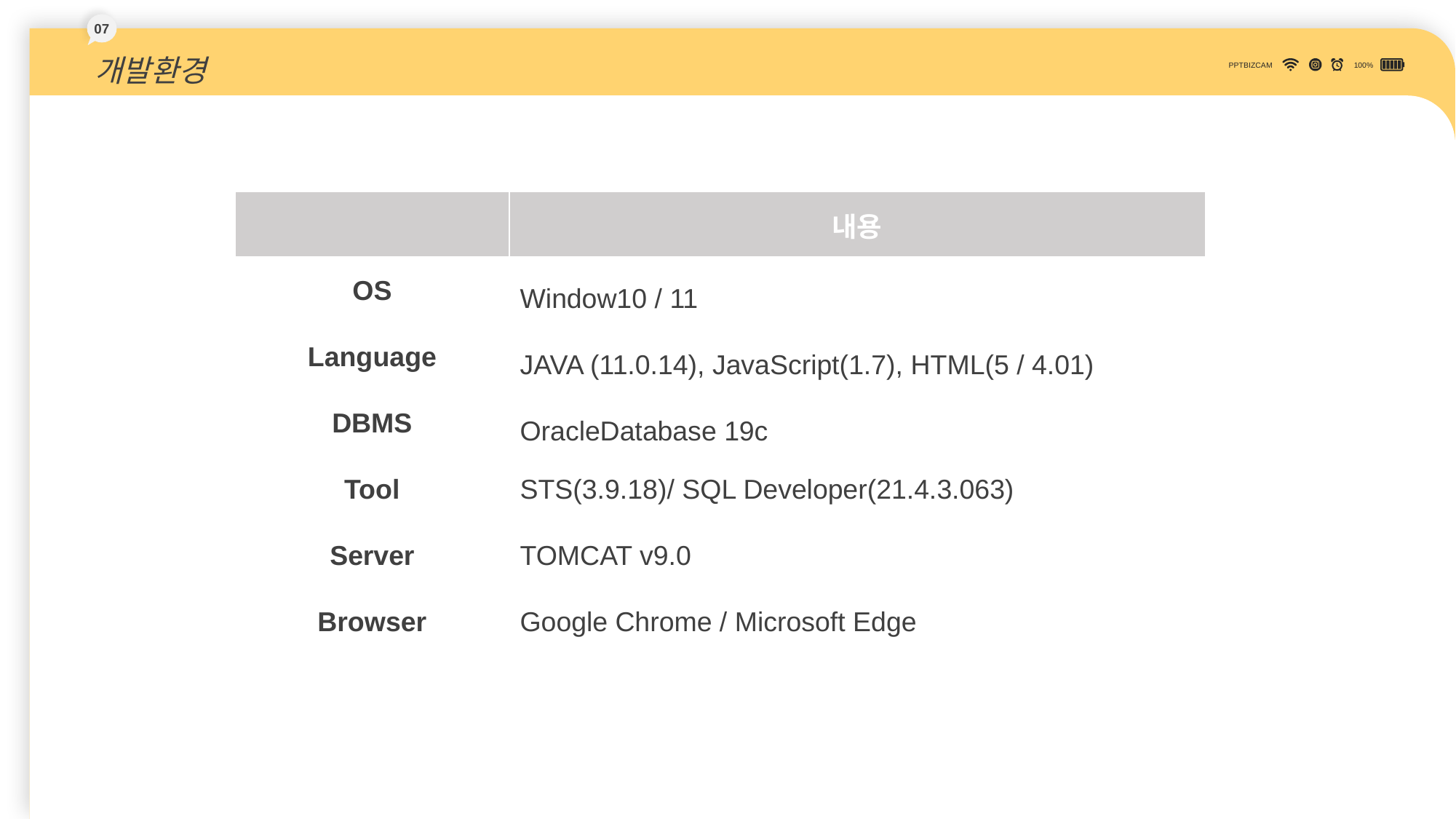

07
개발환경

PPTBIZCAM
100%

|  | 내용 |
| --- | --- |
| OS | Window10 / 11 |
| Language | JAVA (11.0.14), JavaScript(1.7), HTML(5 / 4.01) |
| DBMS | OracleDatabase 19c |
| Tool | STS(3.9.18)/ SQL Developer(21.4.3.063) |
| Server | TOMCAT v9.0 |
| Browser | Google Chrome / Microsoft Edge |
DOWN